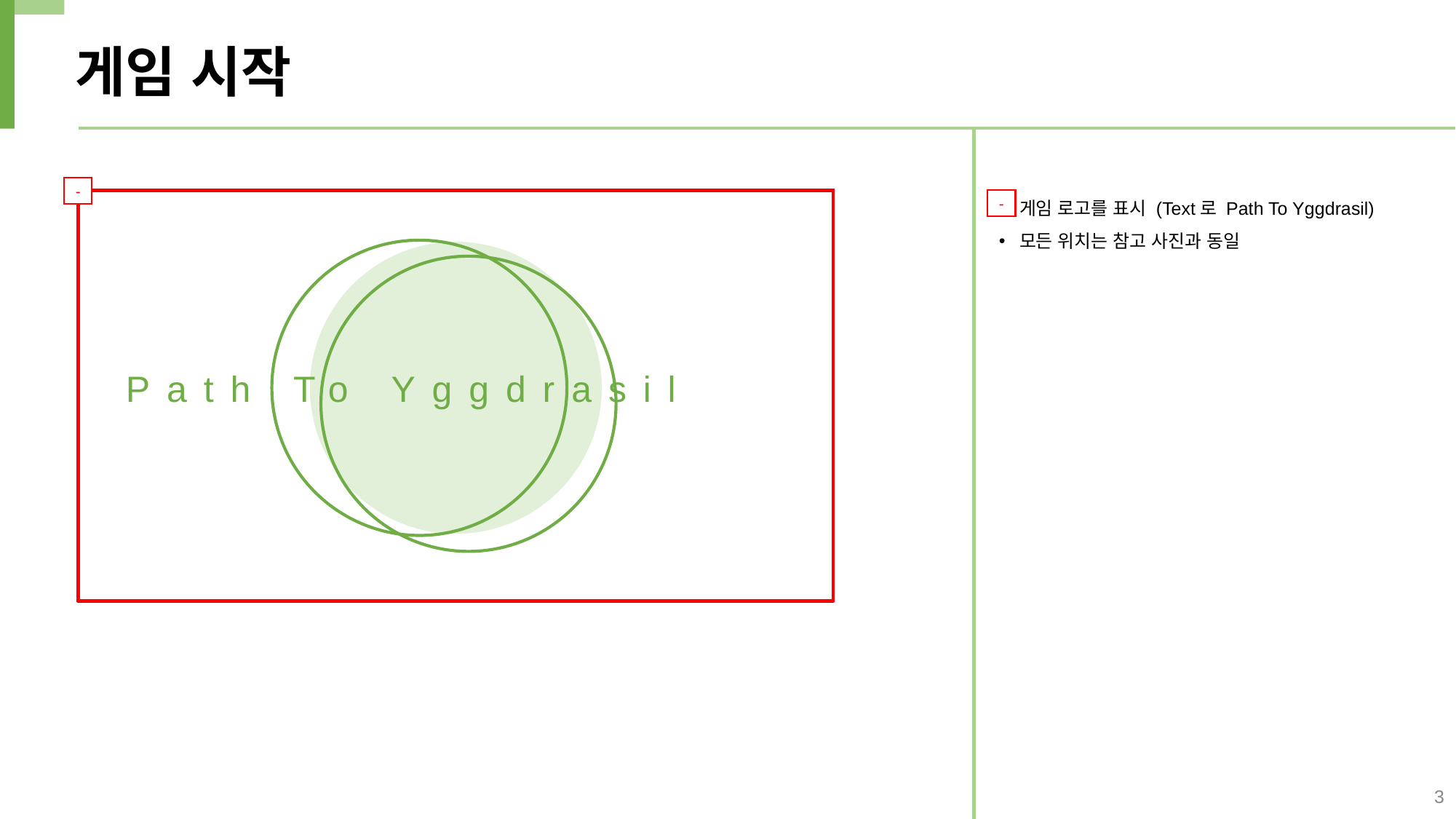

게임 시작
-
게임 로고를 표시 (Text로 Path To Yggdrasil)
모든 위치는 참고 사진과 동일

-

Path To Yggdrasil
3